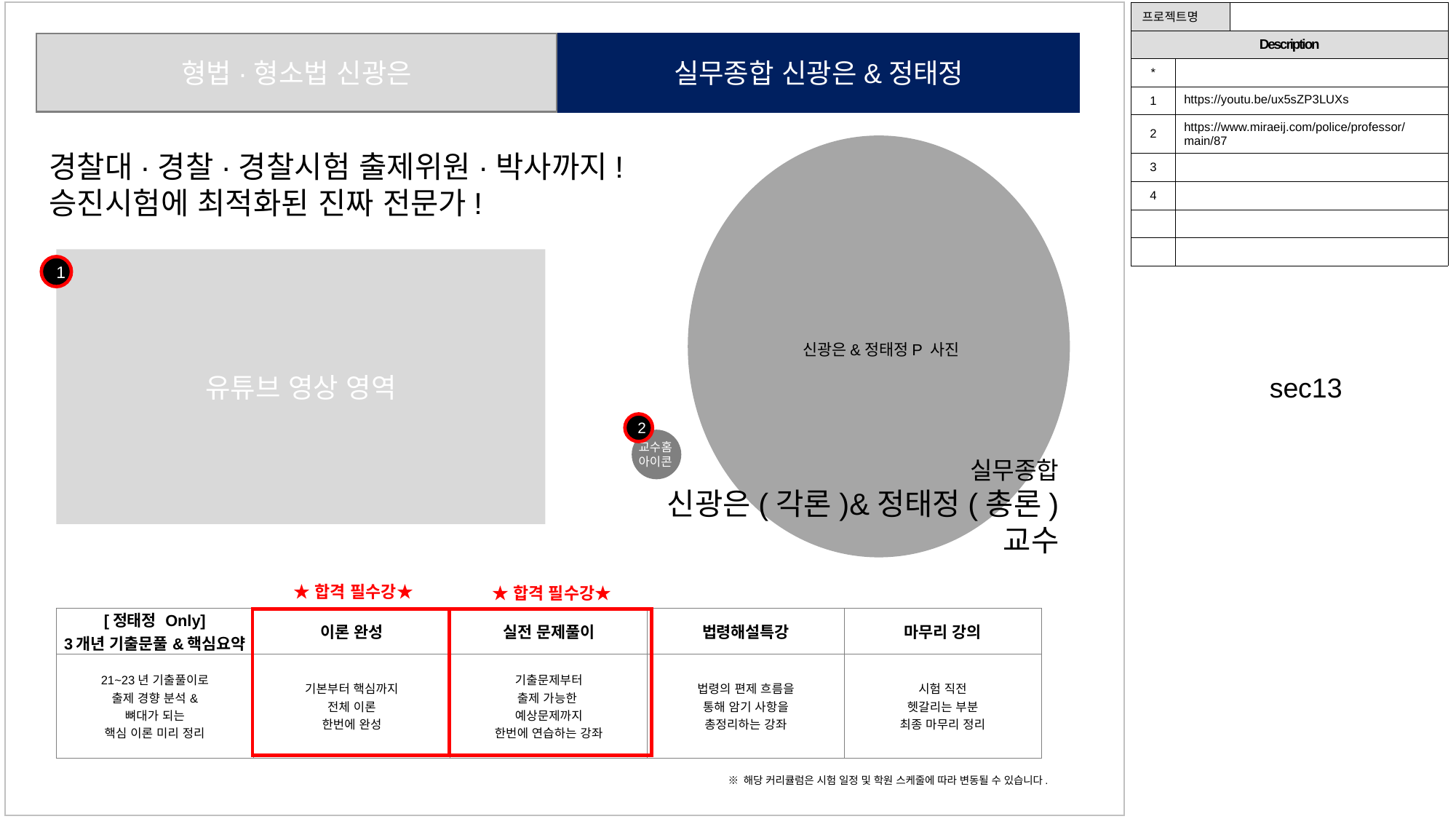

| 프로젝트명 |  |  |
| --- | --- | --- |
| Description |  |  |
| \* |  |  |
| 1 | https://youtu.be/ux5sZP3LUXs |  |
| 2 | https://www.miraeij.com/police/professor/main/87 |  |
| 3 |  |  |
| 4 |  |  |
|  |  |  |
|  |  |  |
실무종합 신광은&정태정
형법·형소법 신광은

경찰대·경찰·경찰시험 출제위원·박사까지!
승진시험에 최적화된 진짜 전문가!
유튜브 영상 영역
1
신광은&정태정P 사진
sec13
2

교수홈
아이콘
실무종합
신광은(각론)&정태정(총론) 교수
★합격 필수강★
★합격 필수강★
| [정태정 Only] 3개년 기출문풀&핵심요약 | 이론 완성 | 실전 문제풀이 | 법령해설특강 | 마무리 강의 |
| --- | --- | --- | --- | --- |
| 21~23년 기출풀이로 출제 경향 분석& 뼈대가 되는 핵심 이론 미리 정리 | 기본부터 핵심까지 전체 이론 한번에 완성 | 기출문제부터 출제 가능한 예상문제까지 한번에 연습하는 강좌 | 법령의 편제 흐름을 통해 암기 사항을 총정리하는 강좌 | 시험 직전 헷갈리는 부분 최종 마무리 정리 |

※ 해당 커리큘럼은 시험 일정 및 학원 스케줄에 따라 변동될 수 있습니다.